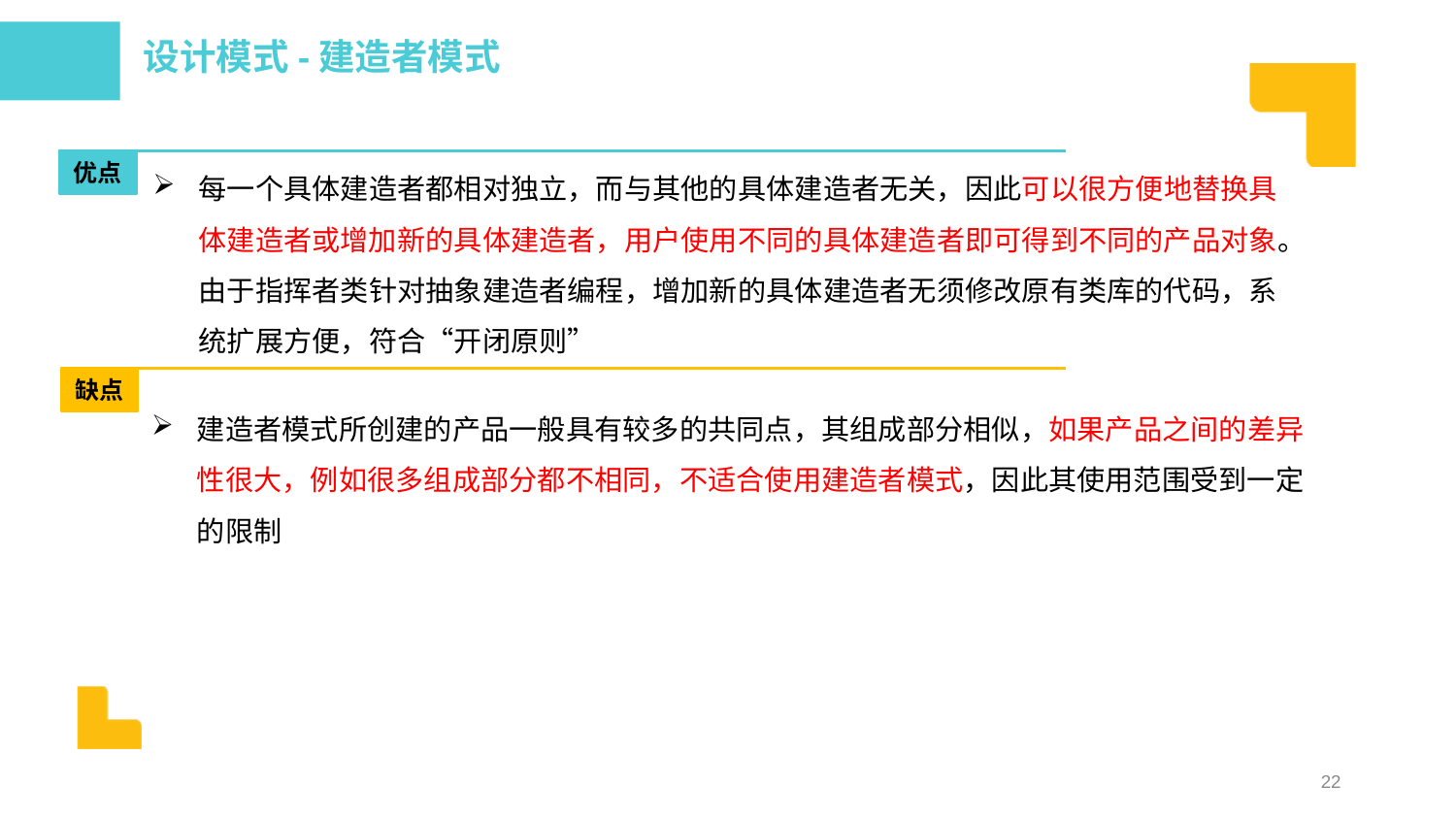

设计模式-建造者模式
每一个具体建造者都相对独立，而与其他的具体建造者无关，因此可以很方便地替换具体建造者或增加新的具体建造者，用户使用不同的具体建造者即可得到不同的产品对象。由于指挥者类针对抽象建造者编程，增加新的具体建造者无须修改原有类库的代码，系统扩展方便，符合“开闭原则”
优点
缺点
建造者模式所创建的产品一般具有较多的共同点，其组成部分相似，如果产品之间的差异性很大，例如很多组成部分都不相同，不适合使用建造者模式，因此其使用范围受到一定的限制
22